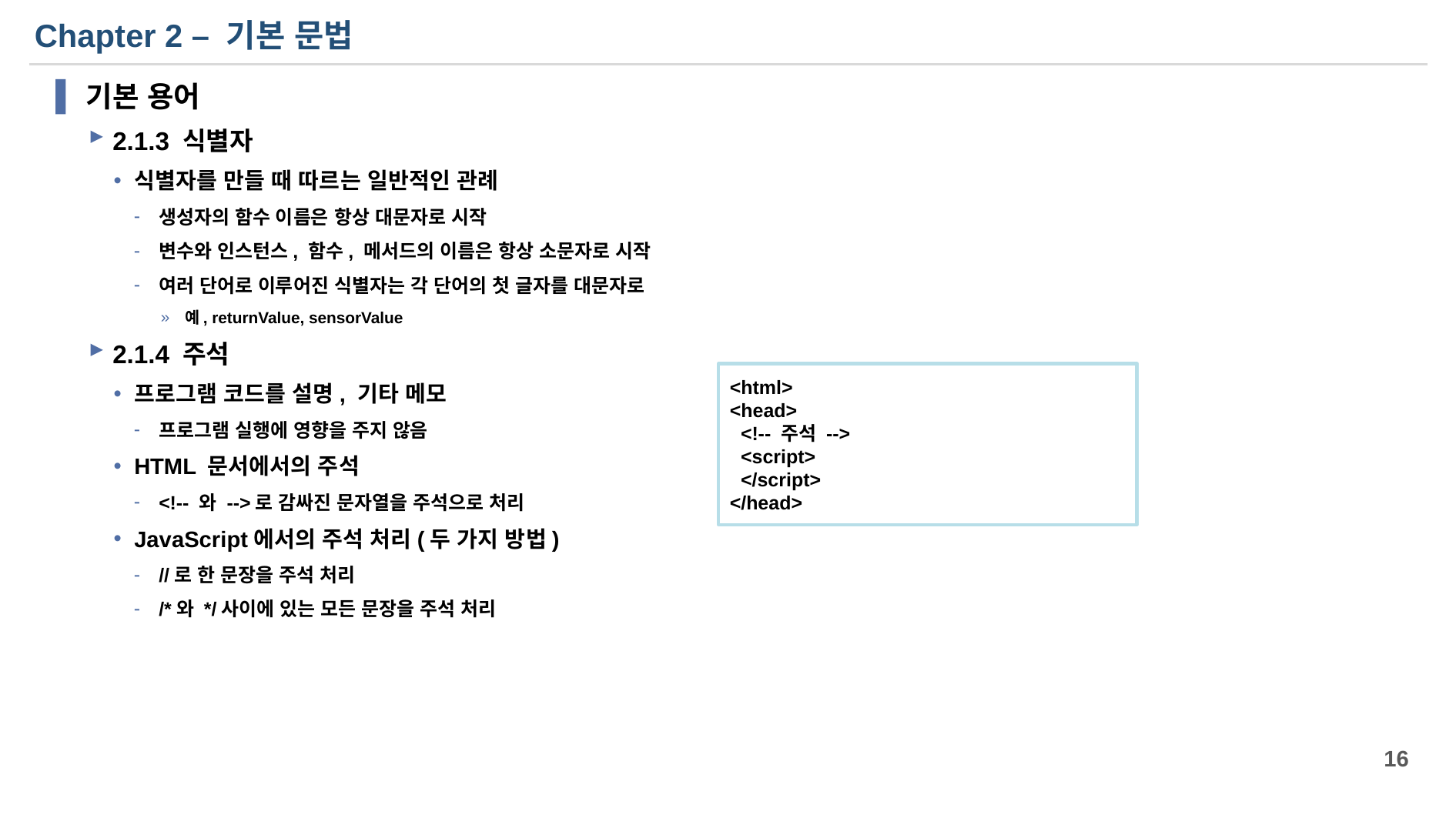

# Chapter 2 – 기본 문법
기본 용어
2.1.3 식별자
식별자를 만들 때 따르는 일반적인 관례
생성자의 함수 이름은 항상 대문자로 시작
변수와 인스턴스, 함수, 메서드의 이름은 항상 소문자로 시작
여러 단어로 이루어진 식별자는 각 단어의 첫 글자를 대문자로
예, returnValue, sensorValue
2.1.4 주석
프로그램 코드를 설명, 기타 메모
프로그램 실행에 영향을 주지 않음
HTML 문서에서의 주석
<!-- 와 -->로 감싸진 문자열을 주석으로 처리
JavaScript에서의 주석 처리(두 가지 방법)
//로 한 문장을 주석 처리
/*와 */사이에 있는 모든 문장을 주석 처리

<html>
<head>
  <!-- 주석 -->
  <script>
  </script>
</head>
16